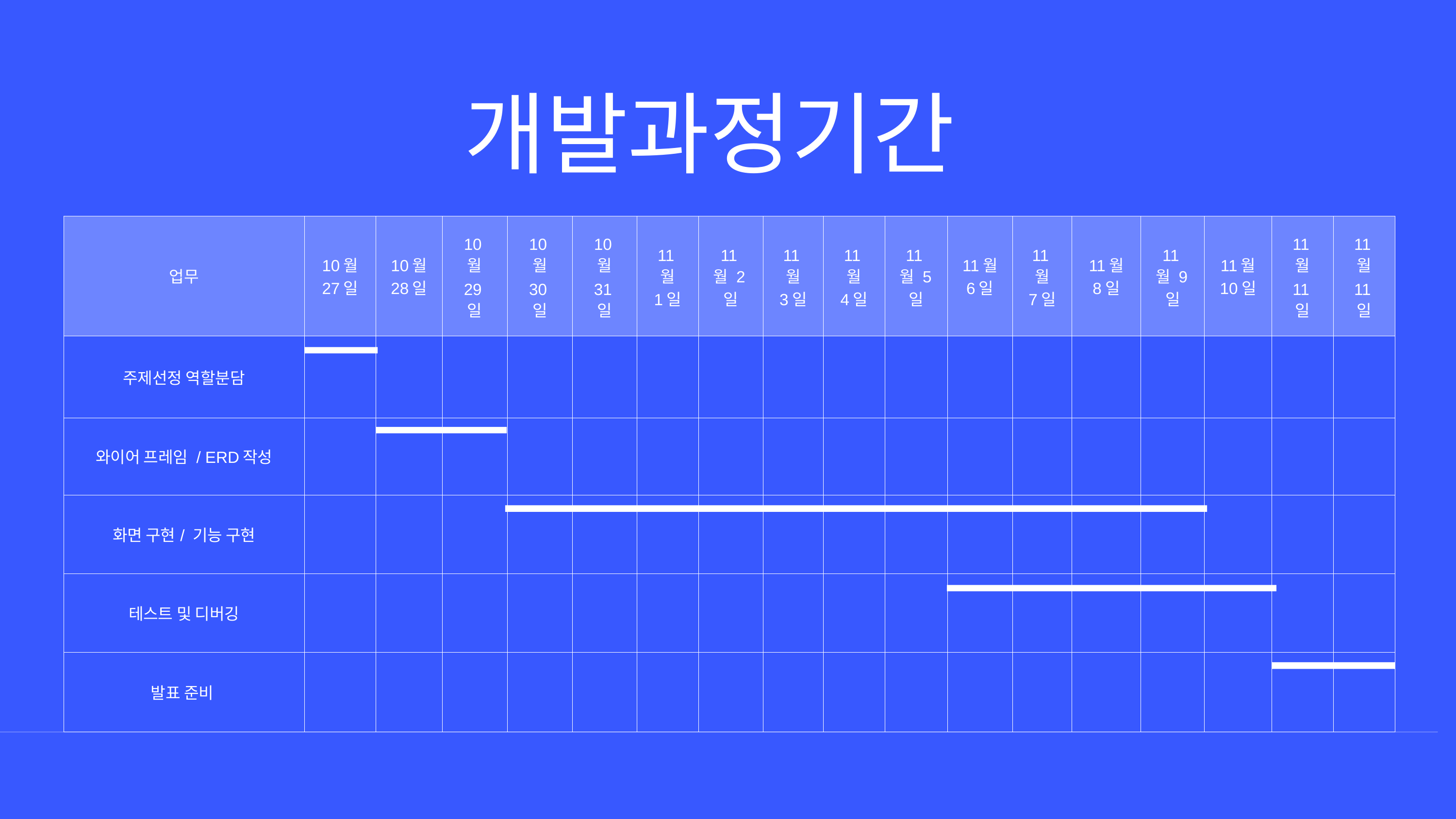

개발과정기간
| 업무 | 10월 27일 | 10월 28일 | 10월 29일 | 10월 30일 | 10월 31일 | 11월 1일 | 11월 2일 | 11월 3일 | 11월 4일 | 11월 5일 | 11월 6일 | 11월 7일 | 11월 8일 | 11월 9일 | 11월 10일 | 11월 11일 | 11월 11일 |
| --- | --- | --- | --- | --- | --- | --- | --- | --- | --- | --- | --- | --- | --- | --- | --- | --- | --- |
| 주제선정 역할분담 |  |  |  |  |  |  |  |  |  |  |  |  |  |  |  |  |  |
| 와이어 프레임 / ERD작성 |  |  |  |  |  |  |  |  |  |  |  |  |  |  |  |  |  |
| 화면 구현/ 기능 구현 |  |  |  |  |  |  |  |  |  |  |  |  |  |  |  |  |  |
| 테스트 및 디버깅 |  |  |  |  |  |  |  |  |  |  |  |  |  |  |  |  |  |
| 발표 준비 |  |  |  |  |  |  |  |  |  |  |  |  |  |  |  |  |  |